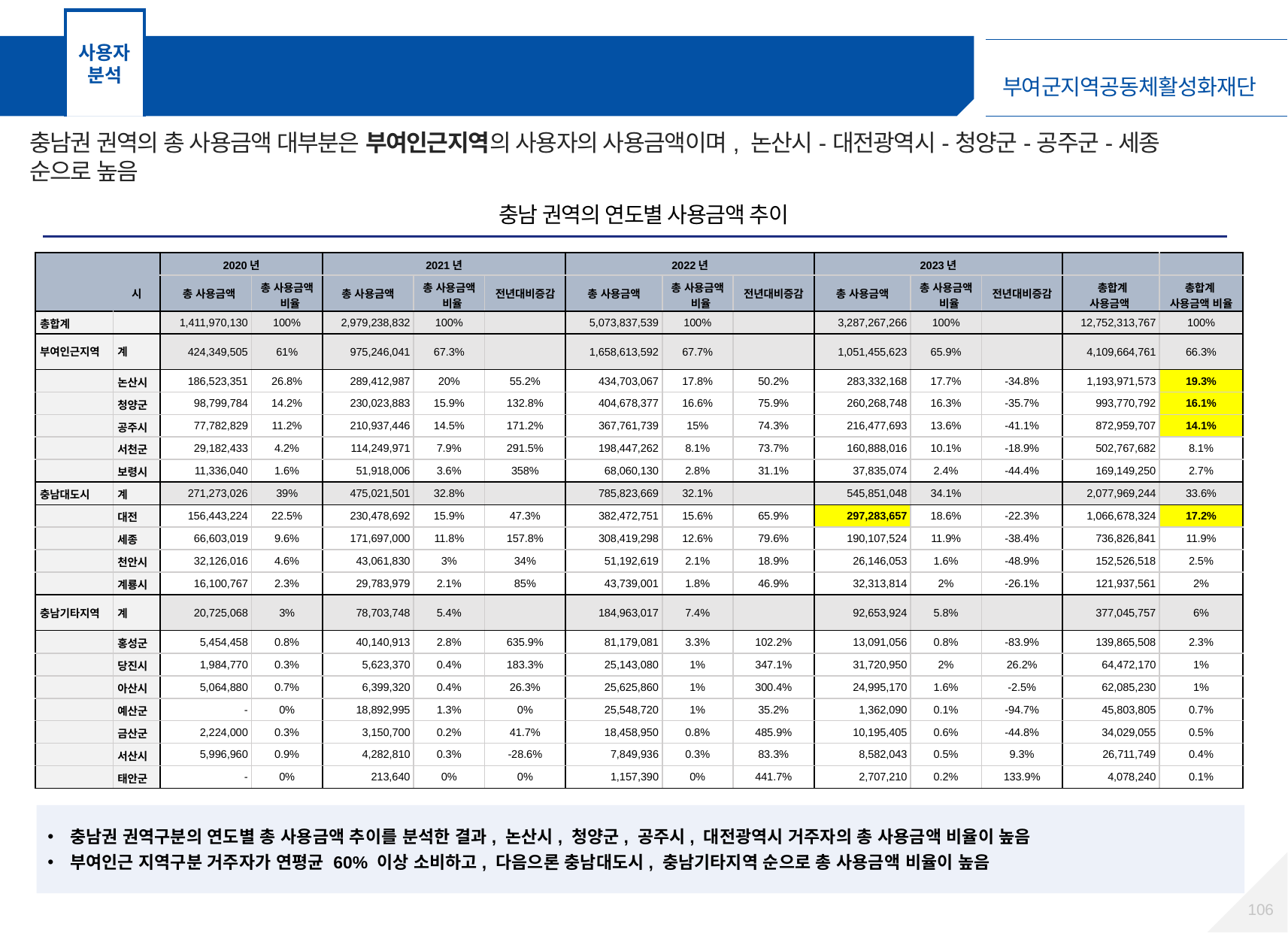

사용자 분석
충남권 권역 분석 – 연도별 사용금액 추이
충남권 권역의 총 사용금액 대부분은 부여인근지역의 사용자의 사용금액이며, 논산시-대전광역시-청양군-공주군-세종 순으로 높음
충남 권역의 연도별 사용금액 추이
|  |  | 2020년 |  | 2021년 |  |  | 2022년 |  |  | 2023년 |  |  |  |  |
| --- | --- | --- | --- | --- | --- | --- | --- | --- | --- | --- | --- | --- | --- | --- |
|  | 시 | 총 사용금액 | 총 사용금액 비율 | 총 사용금액 | 총 사용금액 비율 | 전년대비증감 | 총 사용금액 | 총 사용금액 비율 | 전년대비증감 | 총 사용금액 | 총 사용금액 비율 | 전년대비증감 | 총합계 사용금액 | 총합계 사용금액 비율 |
| 총합계 |  | 1,411,970,130 | 100% | 2,979,238,832 | 100% |  | 5,073,837,539 | 100% |  | 3,287,267,266 | 100% |  | 12,752,313,767 | 100% |
| 부여인근지역 | 계 | 424,349,505 | 61% | 975,246,041 | 67.3% |  | 1,658,613,592 | 67.7% |  | 1,051,455,623 | 65.9% |  | 4,109,664,761 | 66.3% |
|  | 논산시 | 186,523,351 | 26.8% | 289,412,987 | 20% | 55.2% | 434,703,067 | 17.8% | 50.2% | 283,332,168 | 17.7% | -34.8% | 1,193,971,573 | 19.3% |
|  | 청양군 | 98,799,784 | 14.2% | 230,023,883 | 15.9% | 132.8% | 404,678,377 | 16.6% | 75.9% | 260,268,748 | 16.3% | -35.7% | 993,770,792 | 16.1% |
|  | 공주시 | 77,782,829 | 11.2% | 210,937,446 | 14.5% | 171.2% | 367,761,739 | 15% | 74.3% | 216,477,693 | 13.6% | -41.1% | 872,959,707 | 14.1% |
|  | 서천군 | 29,182,433 | 4.2% | 114,249,971 | 7.9% | 291.5% | 198,447,262 | 8.1% | 73.7% | 160,888,016 | 10.1% | -18.9% | 502,767,682 | 8.1% |
|  | 보령시 | 11,336,040 | 1.6% | 51,918,006 | 3.6% | 358% | 68,060,130 | 2.8% | 31.1% | 37,835,074 | 2.4% | -44.4% | 169,149,250 | 2.7% |
| 충남대도시 | 계 | 271,273,026 | 39% | 475,021,501 | 32.8% |  | 785,823,669 | 32.1% |  | 545,851,048 | 34.1% |  | 2,077,969,244 | 33.6% |
|  | 대전 | 156,443,224 | 22.5% | 230,478,692 | 15.9% | 47.3% | 382,472,751 | 15.6% | 65.9% | 297,283,657 | 18.6% | -22.3% | 1,066,678,324 | 17.2% |
|  | 세종 | 66,603,019 | 9.6% | 171,697,000 | 11.8% | 157.8% | 308,419,298 | 12.6% | 79.6% | 190,107,524 | 11.9% | -38.4% | 736,826,841 | 11.9% |
|  | 천안시 | 32,126,016 | 4.6% | 43,061,830 | 3% | 34% | 51,192,619 | 2.1% | 18.9% | 26,146,053 | 1.6% | -48.9% | 152,526,518 | 2.5% |
|  | 계룡시 | 16,100,767 | 2.3% | 29,783,979 | 2.1% | 85% | 43,739,001 | 1.8% | 46.9% | 32,313,814 | 2% | -26.1% | 121,937,561 | 2% |
| 충남기타지역 | 계 | 20,725,068 | 3% | 78,703,748 | 5.4% |  | 184,963,017 | 7.4% |  | 92,653,924 | 5.8% |  | 377,045,757 | 6% |
|  | 홍성군 | 5,454,458 | 0.8% | 40,140,913 | 2.8% | 635.9% | 81,179,081 | 3.3% | 102.2% | 13,091,056 | 0.8% | -83.9% | 139,865,508 | 2.3% |
|  | 당진시 | 1,984,770 | 0.3% | 5,623,370 | 0.4% | 183.3% | 25,143,080 | 1% | 347.1% | 31,720,950 | 2% | 26.2% | 64,472,170 | 1% |
|  | 아산시 | 5,064,880 | 0.7% | 6,399,320 | 0.4% | 26.3% | 25,625,860 | 1% | 300.4% | 24,995,170 | 1.6% | -2.5% | 62,085,230 | 1% |
|  | 예산군 | - | 0% | 18,892,995 | 1.3% | 0% | 25,548,720 | 1% | 35.2% | 1,362,090 | 0.1% | -94.7% | 45,803,805 | 0.7% |
|  | 금산군 | 2,224,000 | 0.3% | 3,150,700 | 0.2% | 41.7% | 18,458,950 | 0.8% | 485.9% | 10,195,405 | 0.6% | -44.8% | 34,029,055 | 0.5% |
|  | 서산시 | 5,996,960 | 0.9% | 4,282,810 | 0.3% | -28.6% | 7,849,936 | 0.3% | 83.3% | 8,582,043 | 0.5% | 9.3% | 26,711,749 | 0.4% |
|  | 태안군 | - | 0% | 213,640 | 0% | 0% | 1,157,390 | 0% | 441.7% | 2,707,210 | 0.2% | 133.9% | 4,078,240 | 0.1% |
충남권 권역구분의 연도별 총 사용금액 추이를 분석한 결과, 논산시, 청양군, 공주시, 대전광역시 거주자의 총 사용금액 비율이 높음
부여인근 지역구분 거주자가 연평균 60% 이상 소비하고, 다음으론 충남대도시, 충남기타지역 순으로 총 사용금액 비율이 높음
106